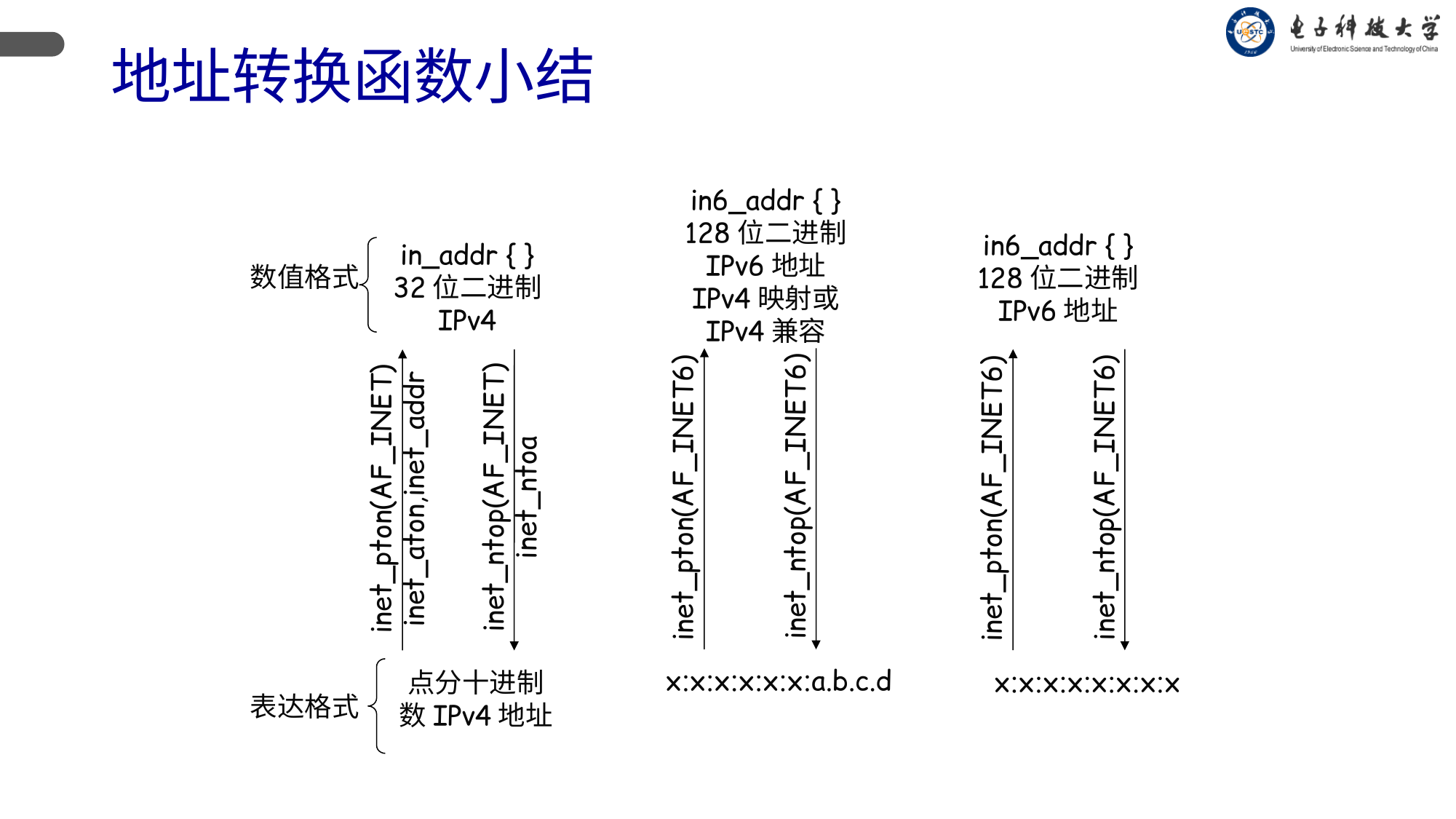

# 地址转换函数小结
in6_addr { }
128位二进制
IPv6地址
IPv4映射或
IPv4兼容
in6_addr { }
128位二进制
IPv6地址
in_addr { }
32位二进制
IPv4

数值格式
inet_ntop(AF_INET6)
inet_ntop(AF_INET6)
inet_pton(AF_INET6)

inet_pton(AF_INET6)

inet_ntop(AF_INET)
inet_ntoa
inet_pton(AF_INET)
inet_aton,inet_addr
x:x:x:x:x:x:a.b.c.d

x:x:x:x:x:x:x:x
点分十进制
数IPv4地址
表达格式